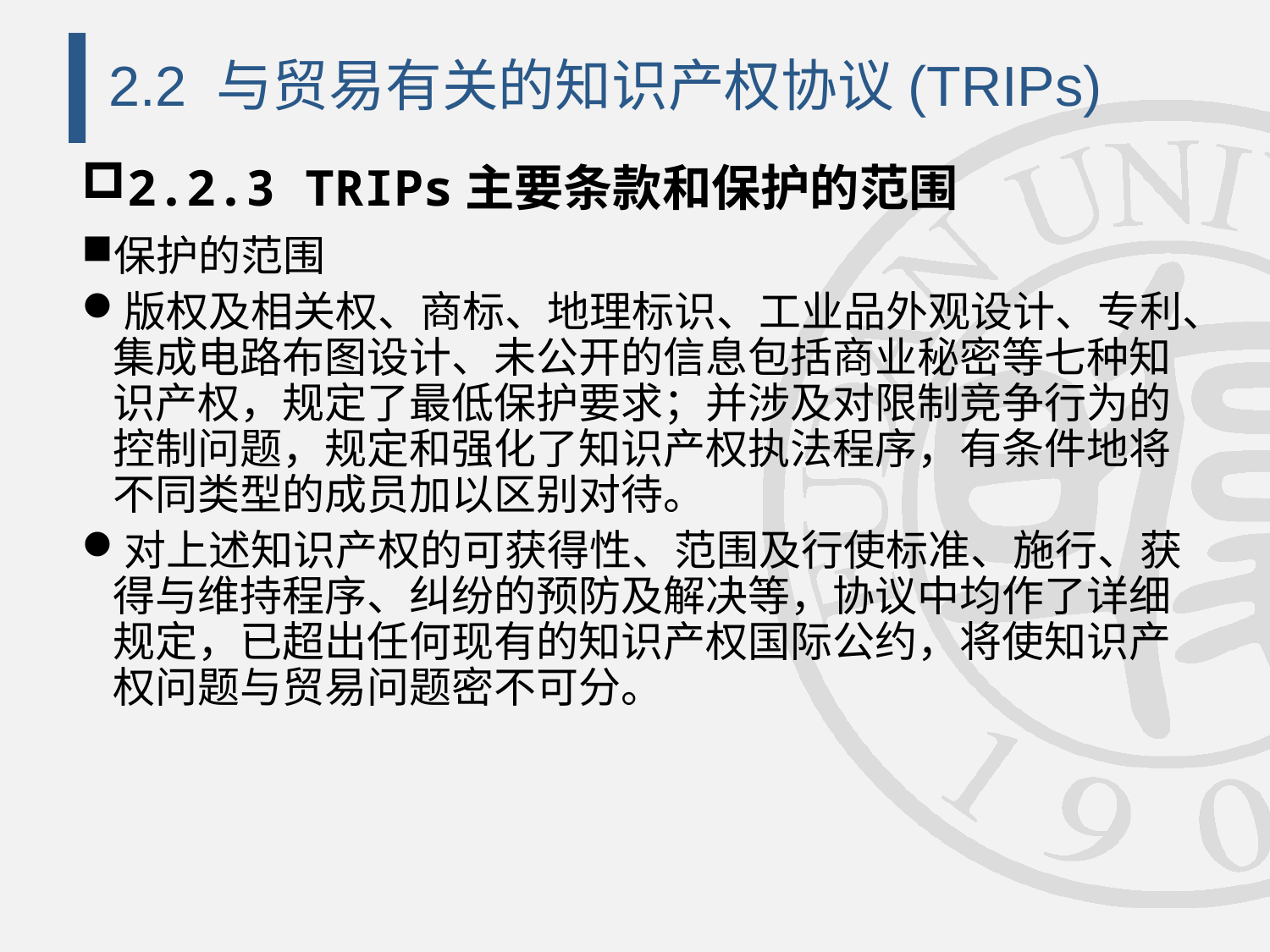

# 2.2 与贸易有关的知识产权协议(TRIPs)
2.2.3 TRIPs主要条款和保护的范围
保护的范围
版权及相关权、商标、地理标识、工业品外观设计、专利、集成电路布图设计、未公开的信息包括商业秘密等七种知识产权，规定了最低保护要求；并涉及对限制竞争行为的控制问题，规定和强化了知识产权执法程序，有条件地将不同类型的成员加以区别对待。
对上述知识产权的可获得性、范围及行使标准、施行、获得与维持程序、纠纷的预防及解决等，协议中均作了详细规定，已超出任何现有的知识产权国际公约，将使知识产权问题与贸易问题密不可分。